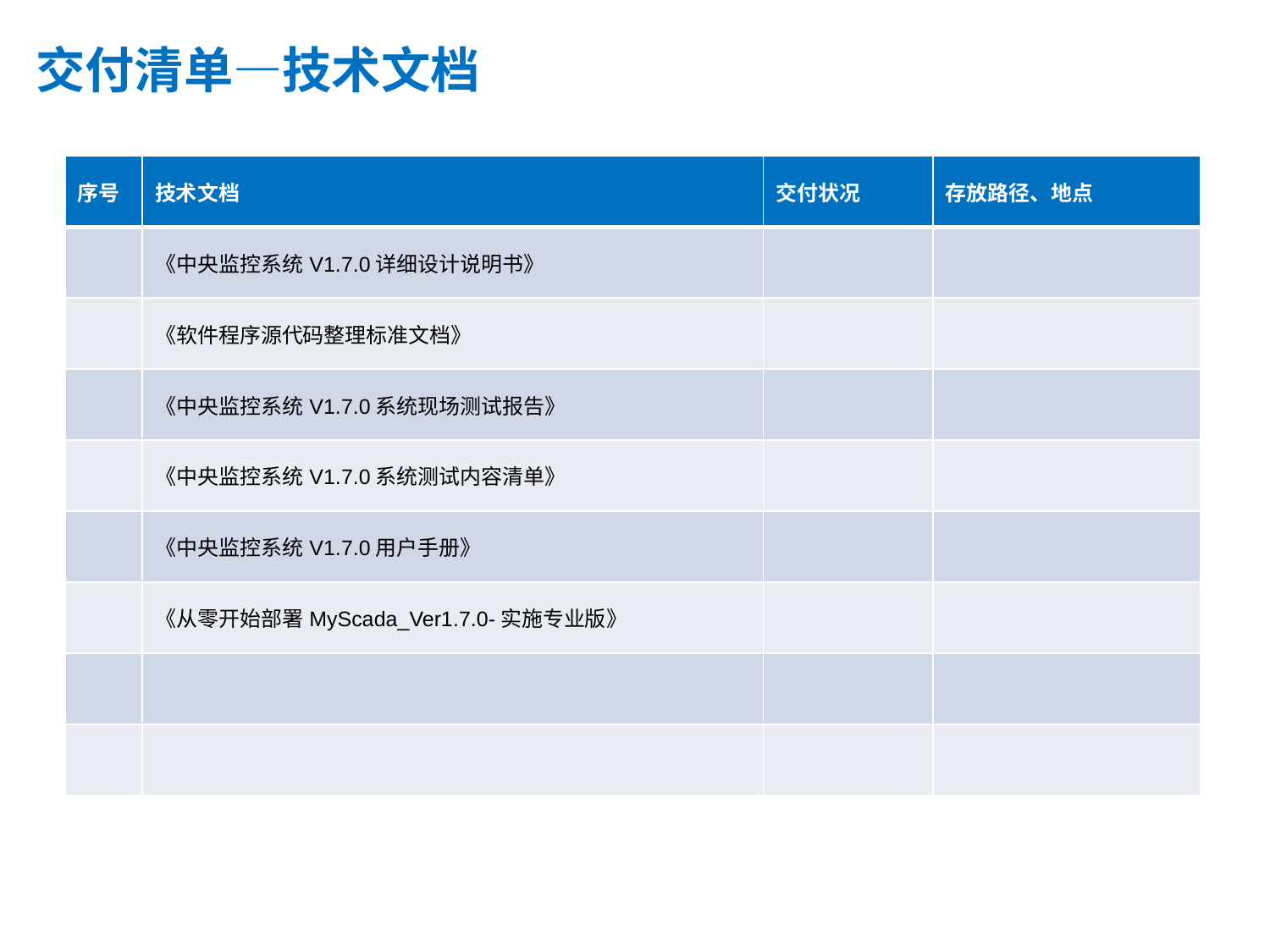

交付清单—技术文档
| 序号 | 技术文档 | 交付状况 | 存放路径、地点 |
| --- | --- | --- | --- |
|  | 《中央监控系统V1.7.0详细设计说明书》 |  |  |
|  | 《软件程序源代码整理标准文档》 |  |  |
|  | 《中央监控系统V1.7.0系统现场测试报告》 |  |  |
|  | 《中央监控系统V1.7.0系统测试内容清单》 |  |  |
|  | 《中央监控系统V1.7.0用户手册》 |  |  |
|  | 《从零开始部署MyScada\_Ver1.7.0-实施专业版》 |  |  |
|  |  |  |  |
|  |  |  |  |